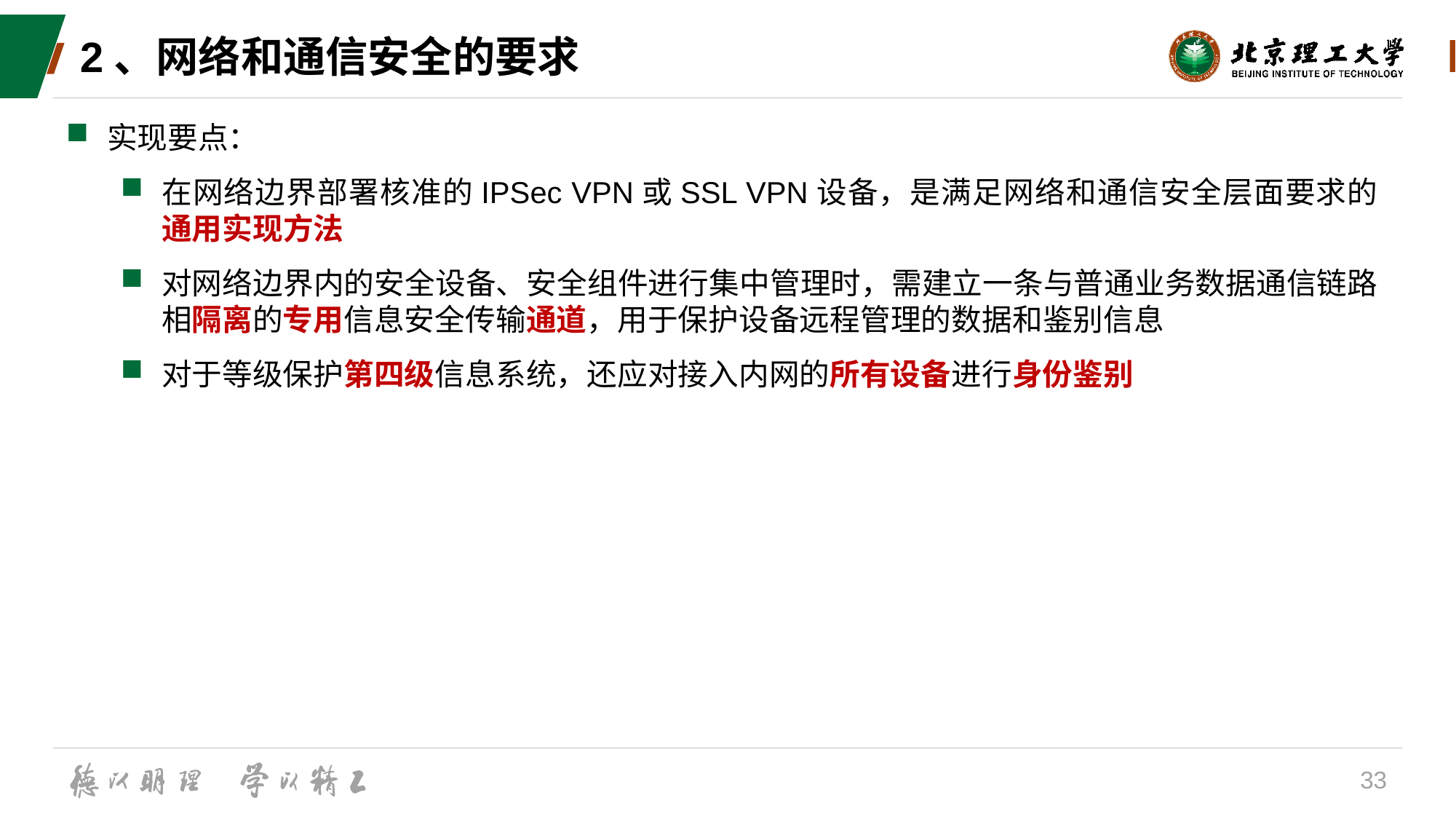

# 2、网络和通信安全的要求
实现要点：
在网络边界部署核准的IPSec VPN或SSL VPN设备，是满足网络和通信安全层面要求的通用实现方法
对网络边界内的安全设备、安全组件进行集中管理时，需建立一条与普通业务数据通信链路相隔离的专用信息安全传输通道，用于保护设备远程管理的数据和鉴别信息
对于等级保护第四级信息系统，还应对接入内网的所有设备进行身份鉴别